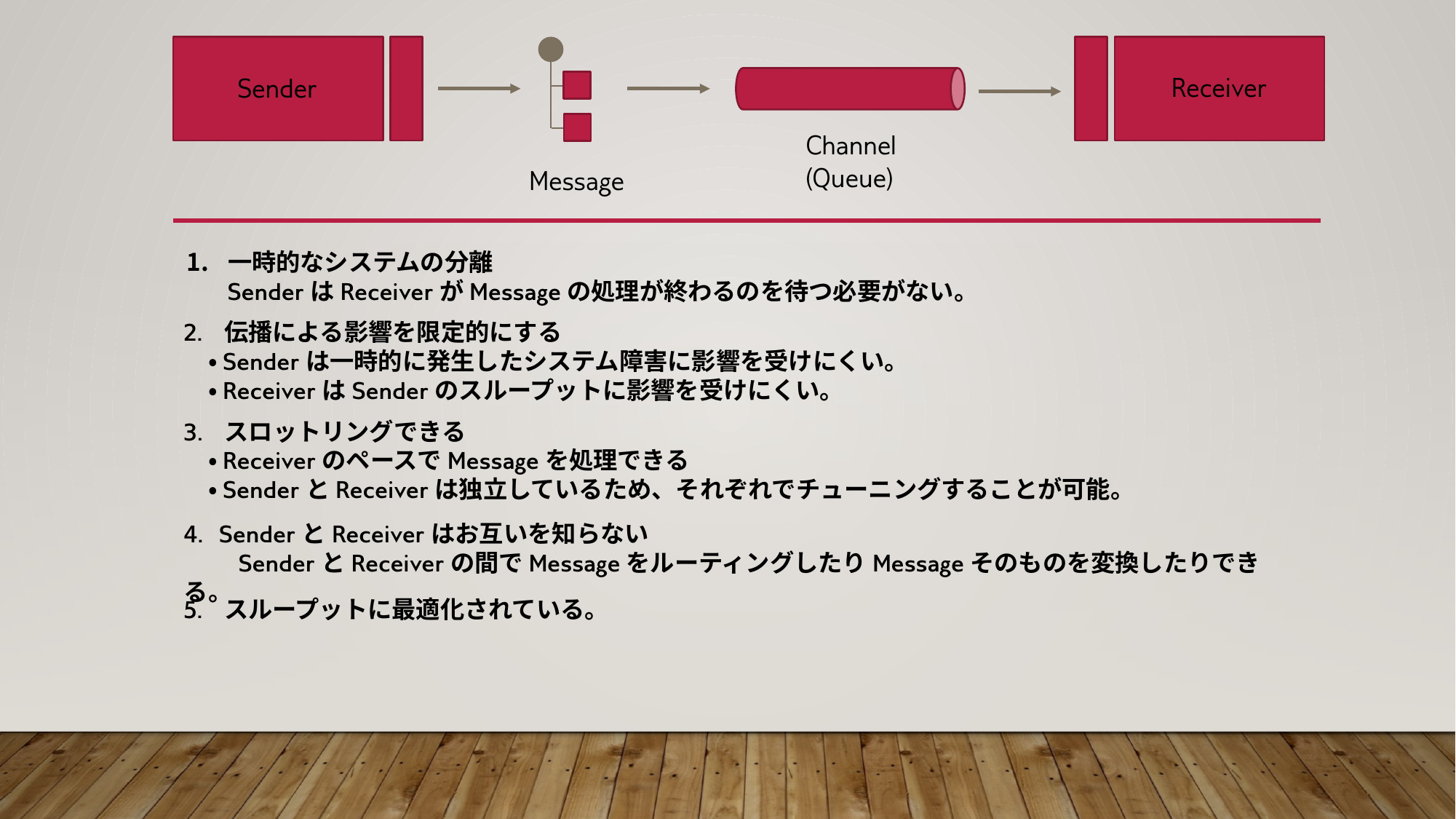

Receiver
Sender
Channel
(Queue)
Message
一時的なシステムの分離
　  SenderはReceiverがMessageの処理が終わるのを待つ必要がない。
2.  伝播による影響を限定的にする
　・Senderは一時的に発生したシステム障害に影響を受けにくい。
　・ReceiverはSenderのスループットに影響を受けにくい。
3.  スロットリングできる
　・ReceiverのペースでMessageを処理できる
　・SenderとReceiverは独立しているため、それぞれでチューニングすることが可能。
4.  SenderとReceiverはお互いを知らない
       SenderとReceiverの間でMessageをルーティングしたりMessageそのものを変換したりできる。
5.  スループットに最適化されている。